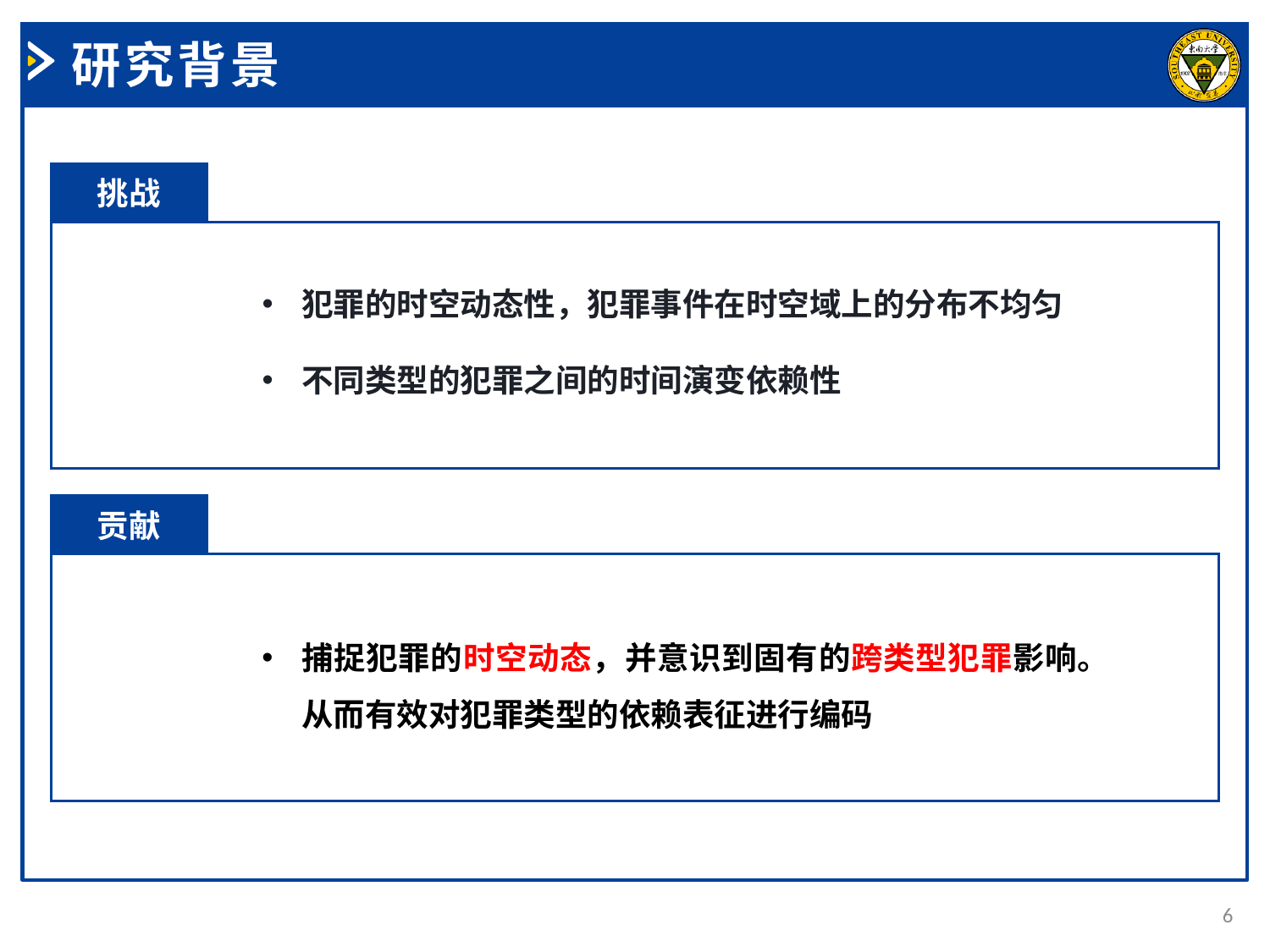

研究背景
挑战

犯罪的时空动态性，犯罪事件在时空域上的分布不均匀

不同类型的犯罪之间的时间演变依赖性
贡献

捕捉犯罪的时空动态，并意识到固有的跨类型犯罪影响。从而有效对犯罪类型的依赖表征进行编码
6